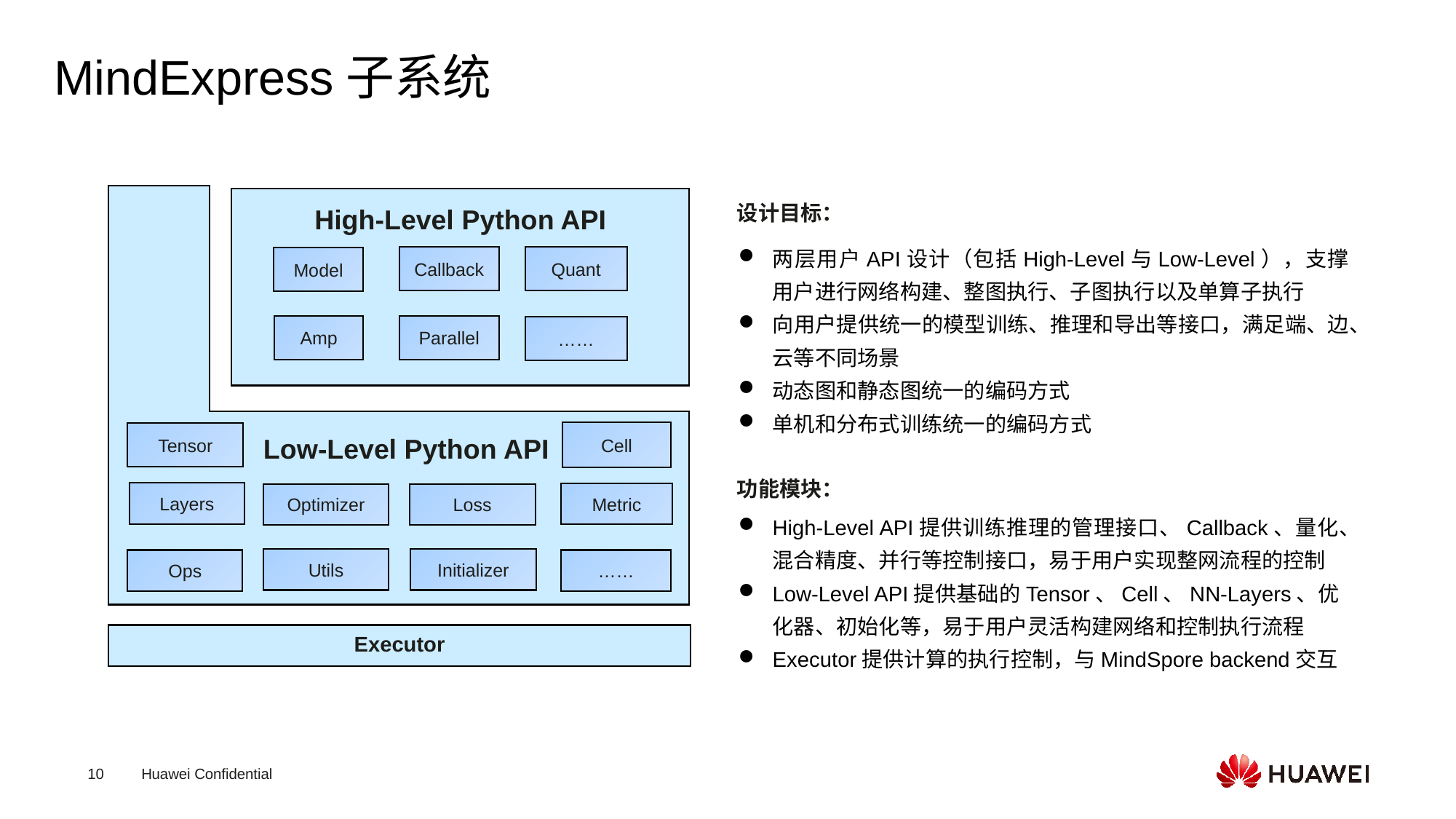

# MindExpress子系统

设计目标：
High-Level Python API
两层用户API设计（包括High-Level与Low-Level），支撑用户进行网络构建、整图执行、子图执行以及单算子执行
向用户提供统一的模型训练、推理和导出等接口，满足端、边、云等不同场景
动态图和静态图统一的编码方式
单机和分布式训练统一的编码方式
Callback
Quant
Model
Amp
Parallel
……
Cell
Tensor
Low-Level Python API
功能模块：
Layers
Metric
Optimizer
Loss
High-Level API提供训练推理的管理接口、Callback、量化、混合精度、并行等控制接口，易于用户实现整网流程的控制
Low-Level API提供基础的Tensor、Cell、NN-Layers、优化器、初始化等，易于用户灵活构建网络和控制执行流程
Executor提供计算的执行控制，与MindSpore backend交互
Utils
Initializer
Ops
……
Executor